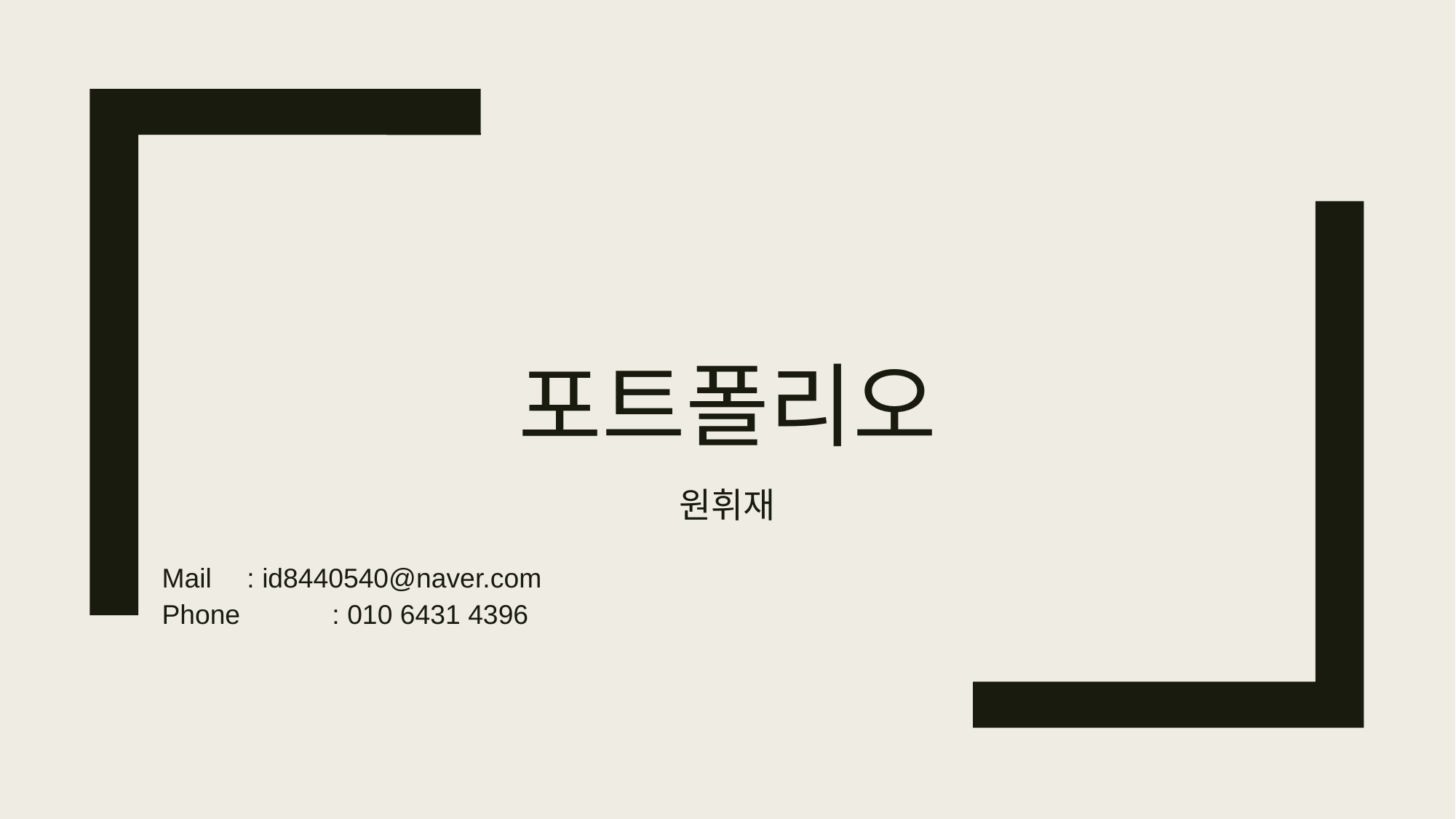

# 포트폴리오
원휘재
Mail 	: id8440540@naver.com
Phone 	: 010 6431 4396